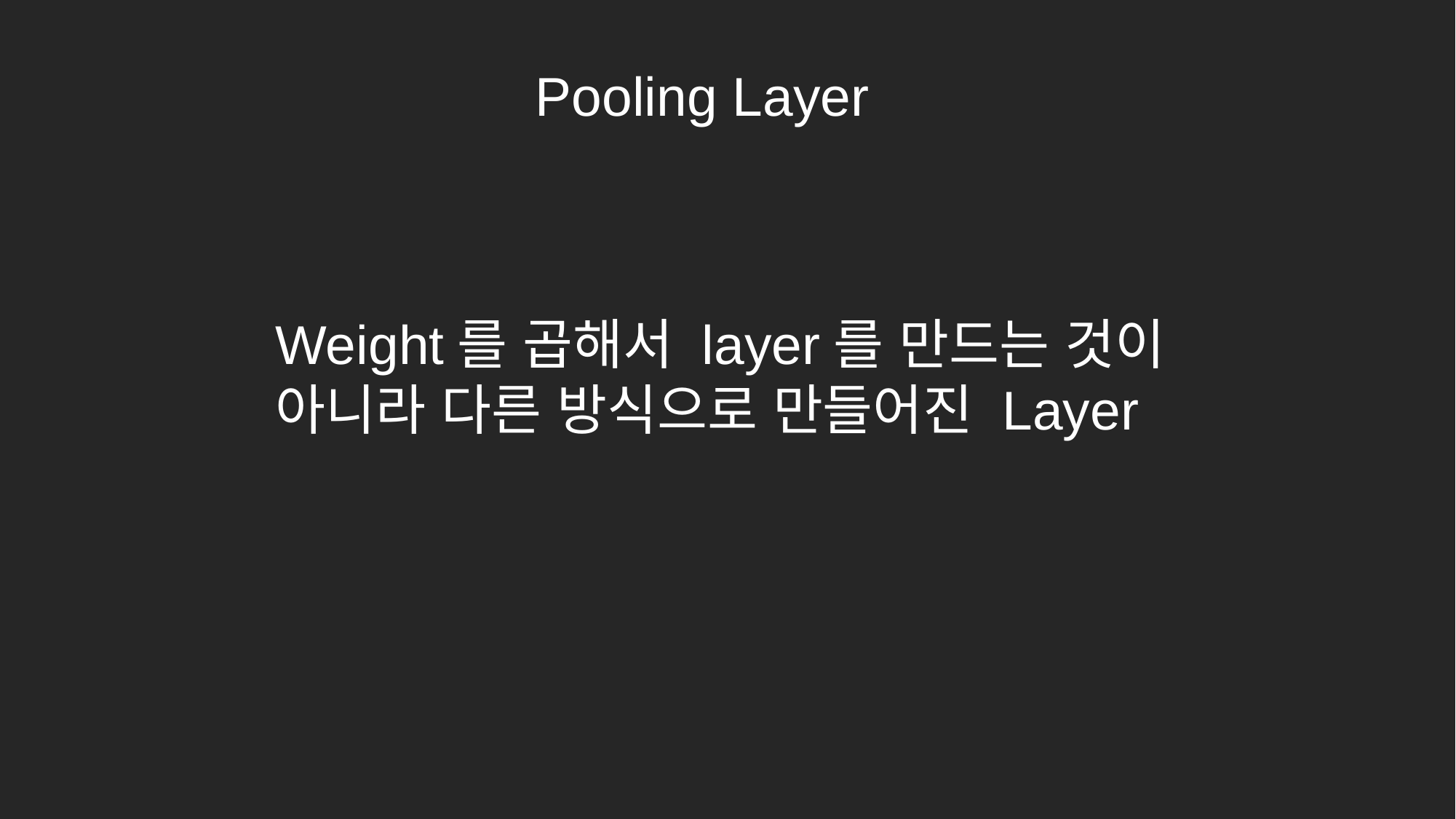

Pooling Layer
Weight를 곱해서 layer를 만드는 것이 아니라 다른 방식으로 만들어진 Layer